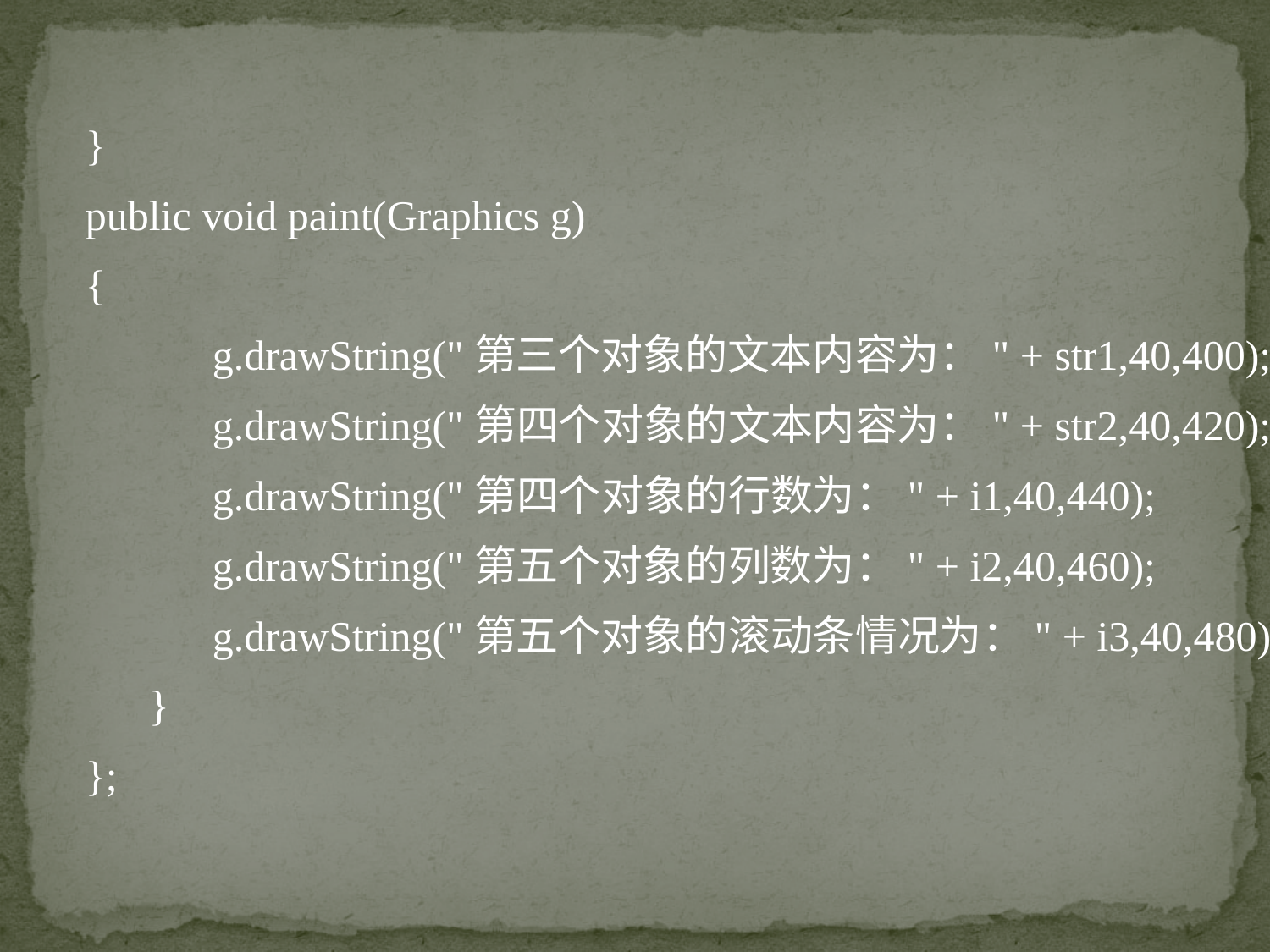

}
public void paint(Graphics g)
{
	g.drawString("第三个对象的文本内容为：" + str1,40,400);
	g.drawString("第四个对象的文本内容为：" + str2,40,420);
	g.drawString("第四个对象的行数为：" + i1,40,440);
	g.drawString("第五个对象的列数为：" + i2,40,460);
	g.drawString("第五个对象的滚动条情况为：" + i3,40,480);
      }
};